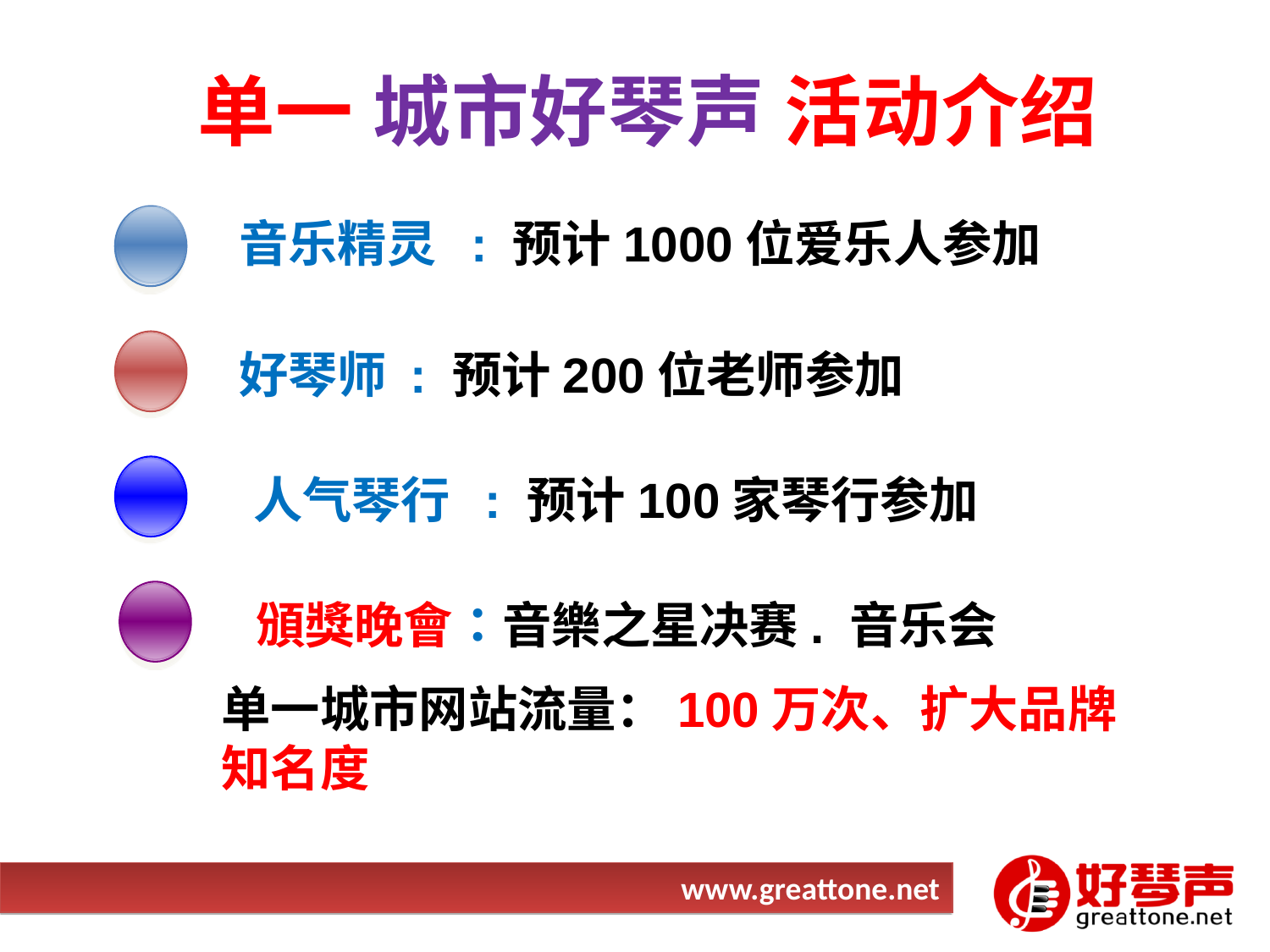

单一 城市好琴声 活动介绍

音乐精灵  : 预计1000位爱乐人参加

好琴师 : 预计200位老师参加

 人气琴行  : 预计100家琴行参加

  頒獎晚會：音樂之星决赛. 音乐会
单一城市网站流量：100万次、扩大品牌知名度